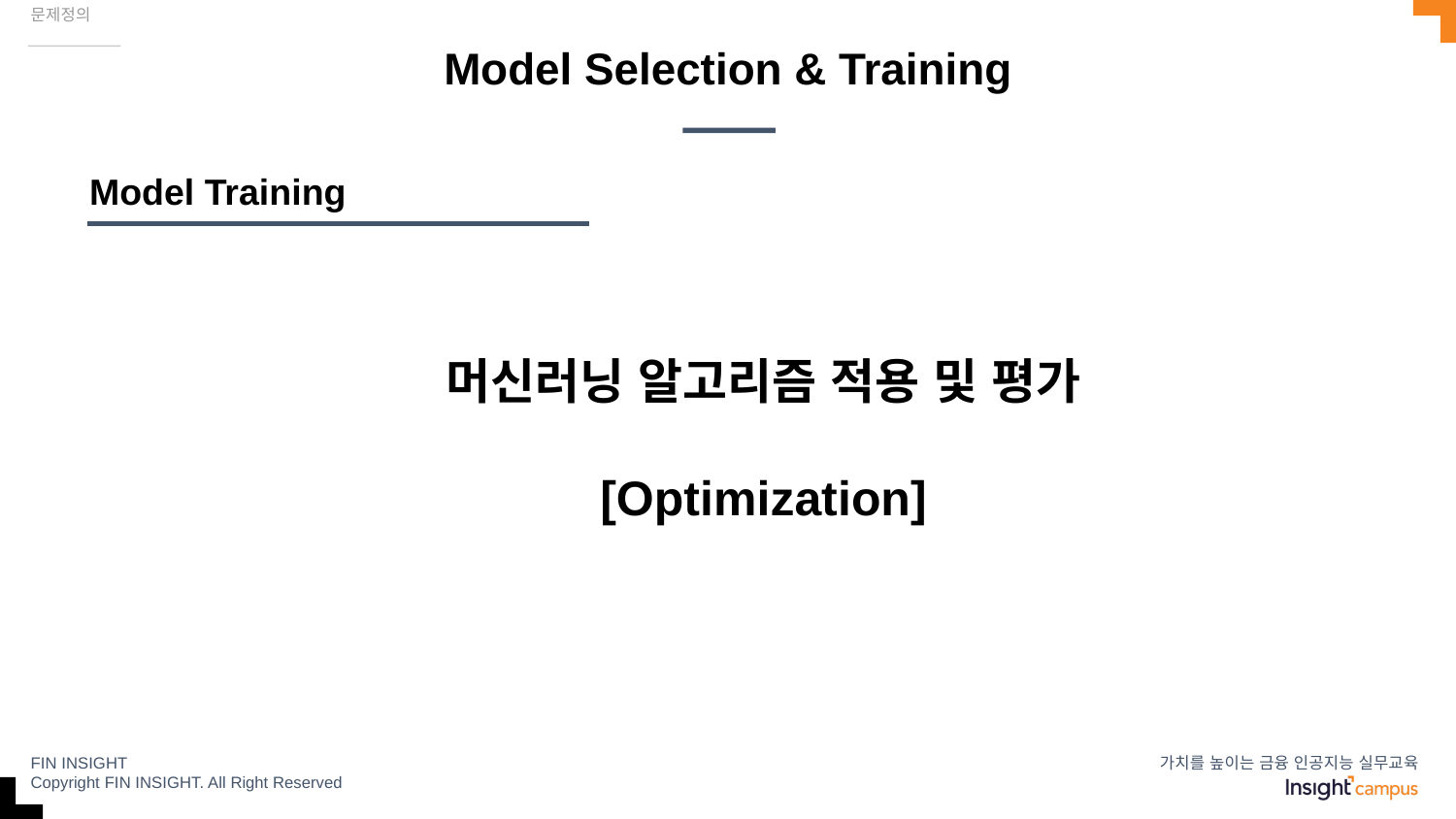

문제정의
# Model Selection & Training
Model Training
머신러닝 알고리즘 적용 및 평가

[Optimization]